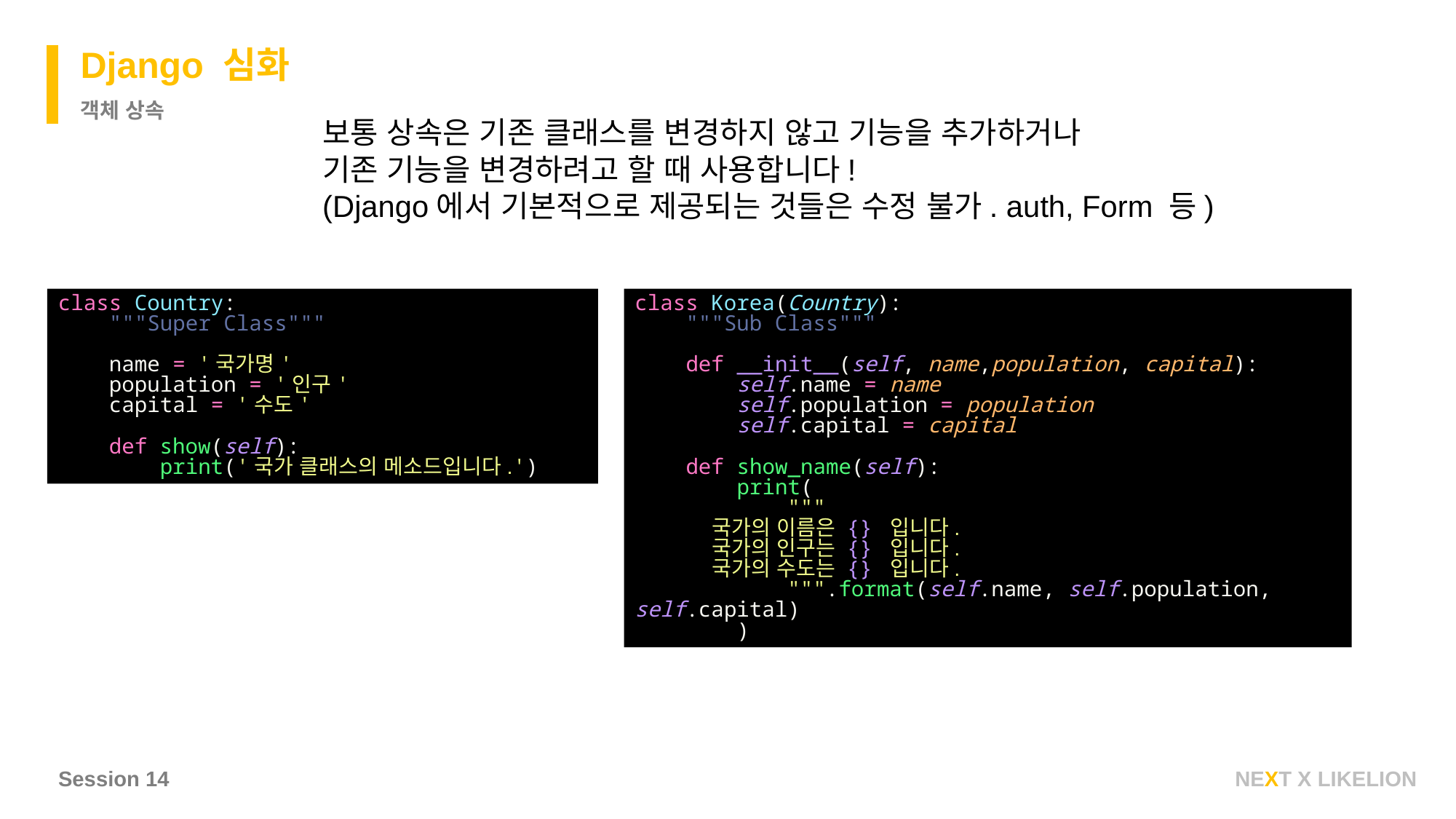

Django 심화

객체 상속
보통 상속은 기존 클래스를 변경하지 않고 기능을 추가하거나
기존 기능을 변경하려고 할 때 사용합니다!
(Django에서 기본적으로 제공되는 것들은 수정 불가. auth, Form 등)
class Country:
    """Super Class"""

    name = '국가명'
    population = '인구'
    capital = '수도'

    def show(self):
        print('국가 클래스의 메소드입니다.')
class Korea(Country):
    """Sub Class"""

    def __init__(self, name,population, capital):
        self.name = name
        self.population = population
        self.capital = capital

    def show_name(self):
        print(
            """
            국가의 이름은 {} 입니다.
            국가의 인구는 {} 입니다.
            국가의 수도는 {} 입니다.
            """.format(self.name, self.population, self.capital)
        )
Session 14
NEXT X LIKELION